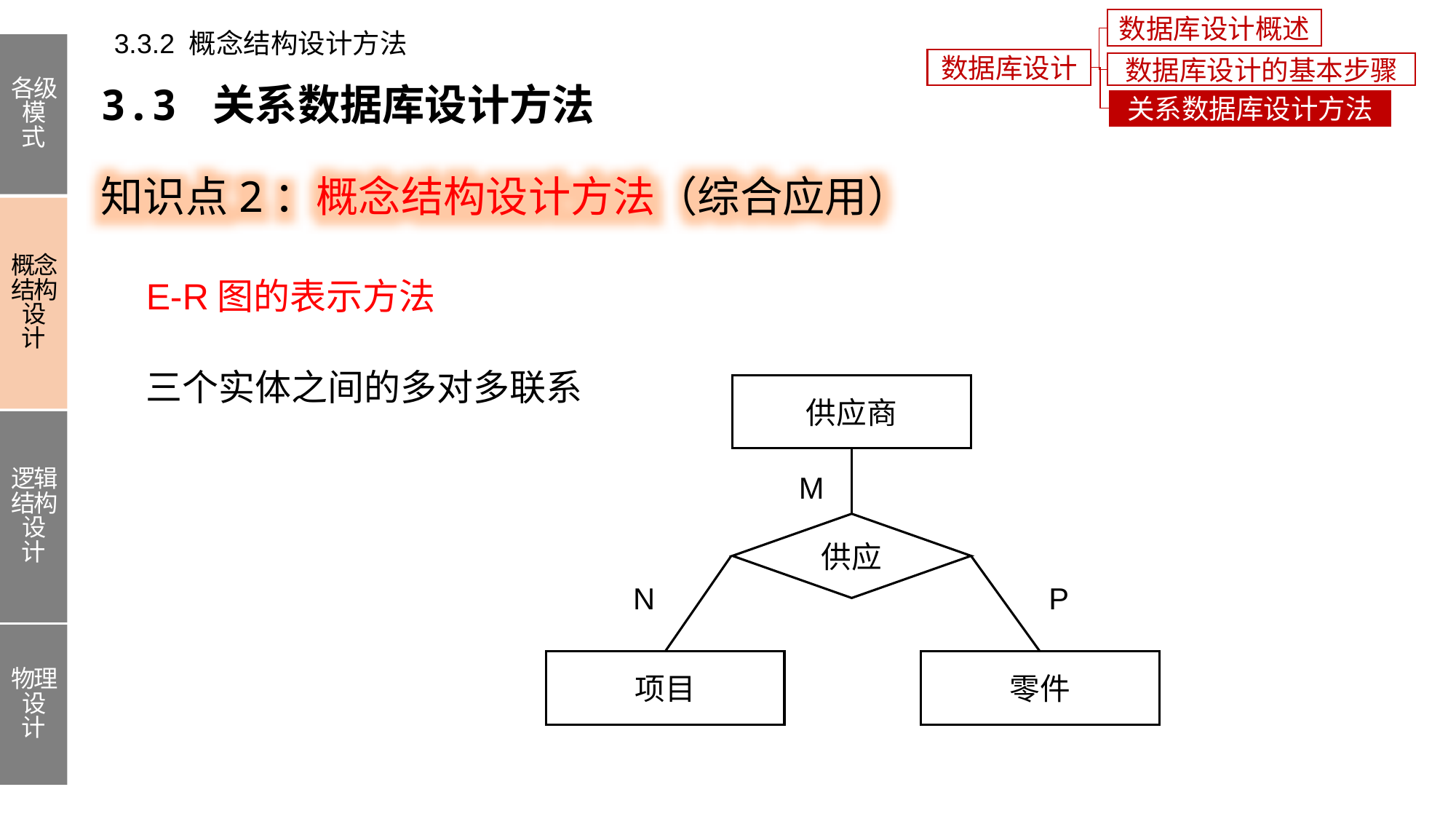

数据库设计概述
3.3.2 概念结构设计方法
各级模式
概念结构设计
逻辑结构设计
物理设计
数据库设计
数据库设计的基本步骤
3.3 关系数据库设计方法
关系数据库设计方法
知识点2：概念结构设计方法（综合应用）
E-R图的表示方法
三个实体之间的多对多联系
供应商
M
供应
N
P
项目
零件